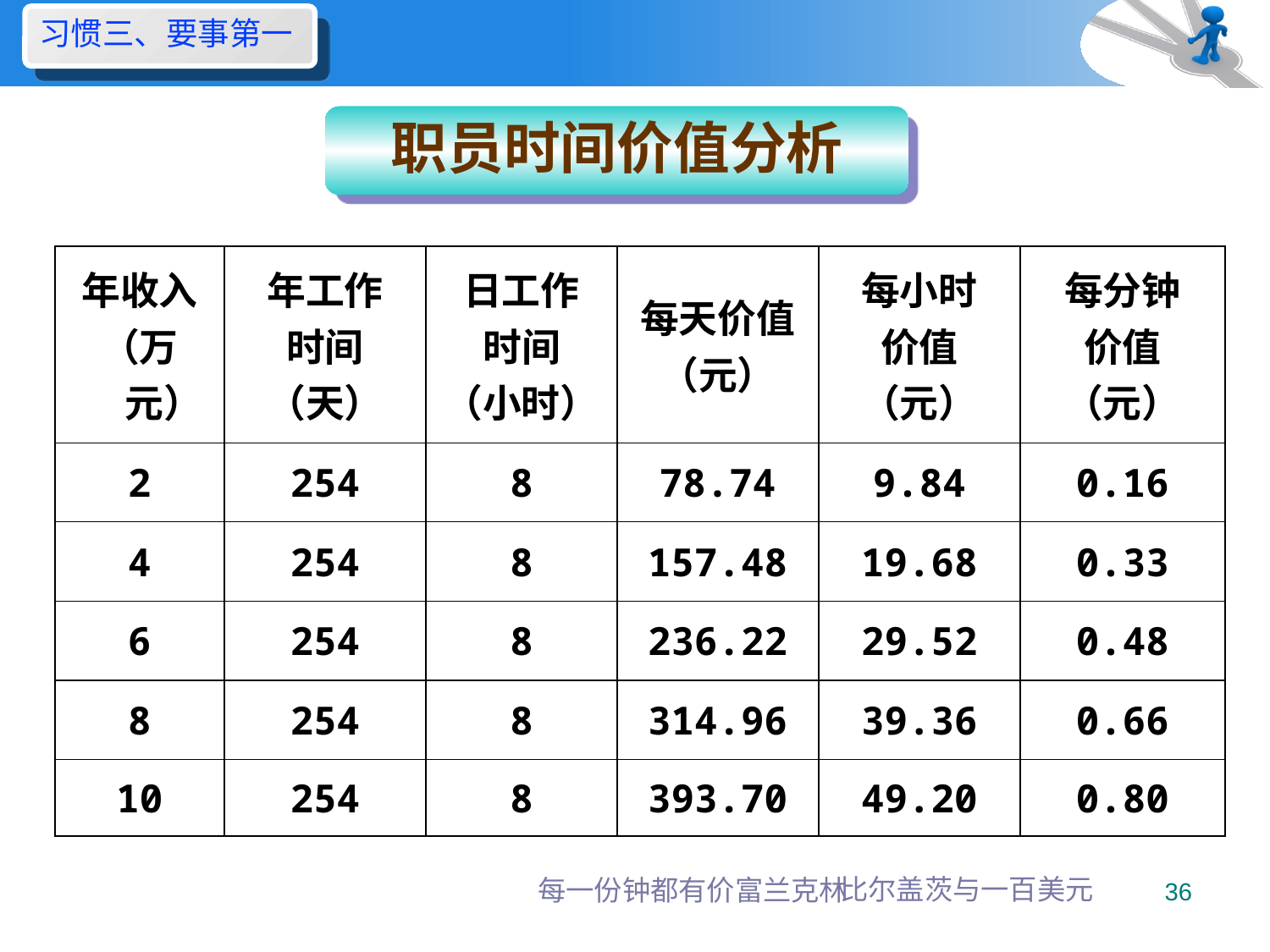

习惯三、要事第一
职员时间价值分析
| 年收入 （万元） | 年工作 时间 （天） | 日工作 时间 （小时） | 每天价值 （元） | 每小时 价值 （元） | 每分钟 价值 （元） |
| --- | --- | --- | --- | --- | --- |
| 2 | 254 | 8 | 78.74 | 9.84 | 0.16 |
| 4 | 254 | 8 | 157.48 | 19.68 | 0.33 |
| 6 | 254 | 8 | 236.22 | 29.52 | 0.48 |
| 8 | 254 | 8 | 314.96 | 39.36 | 0.66 |
| 10 | 254 | 8 | 393.70 | 49.20 | 0.80 |
每一份钟都有价富兰克林
比尔盖茨与一百美元
36